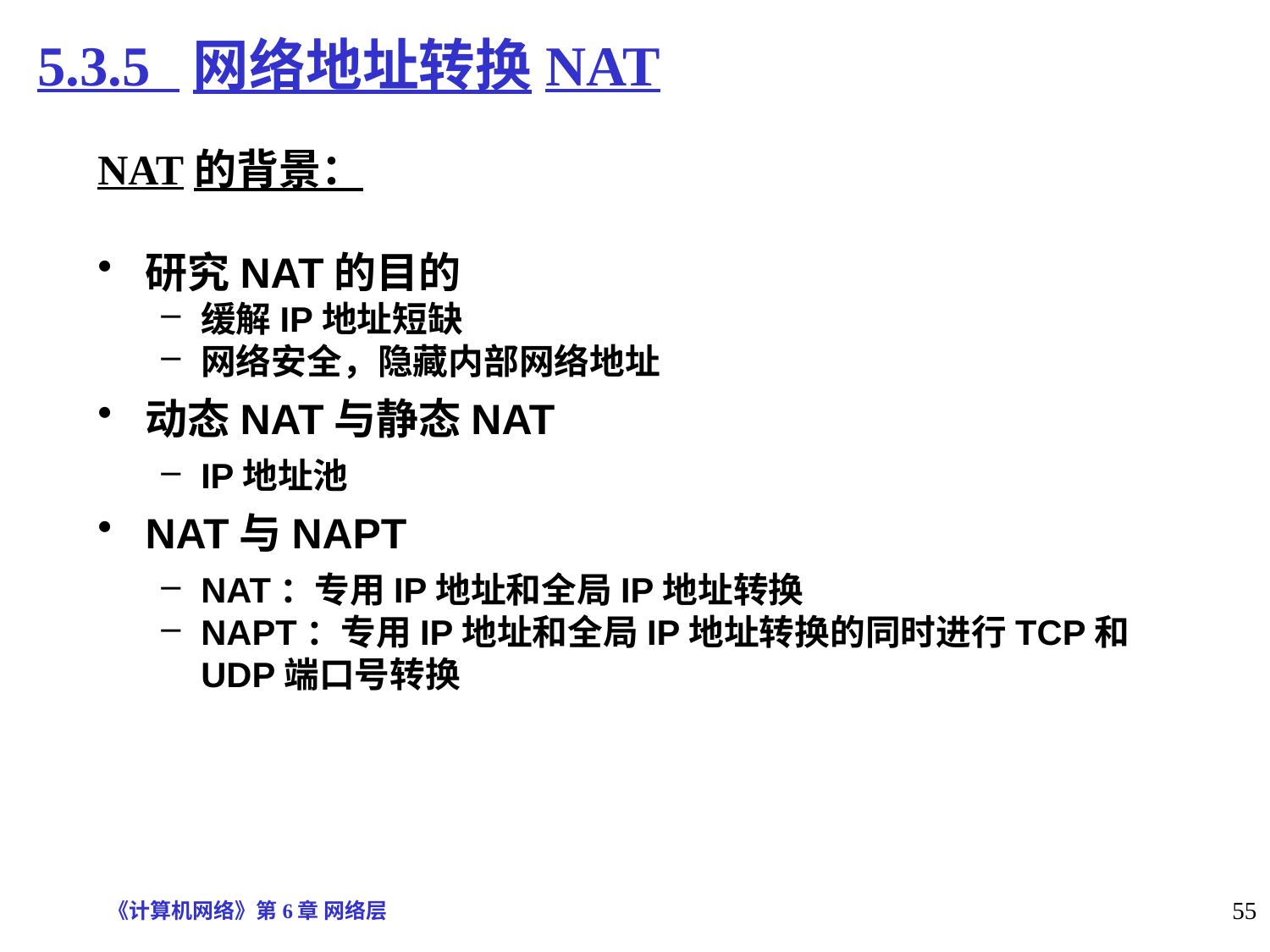

# 5.3.5  网络地址转换NAT
NAT的背景：

研究NAT的目的
缓解IP地址短缺
网络安全，隐藏内部网络地址
动态NAT与静态NAT
IP地址池
NAT与NAPT
NAT：专用IP地址和全局IP地址转换
NAPT：专用IP地址和全局IP地址转换的同时进行TCP和UDP端口号转换

《计算机网络》第6章 网络层
55